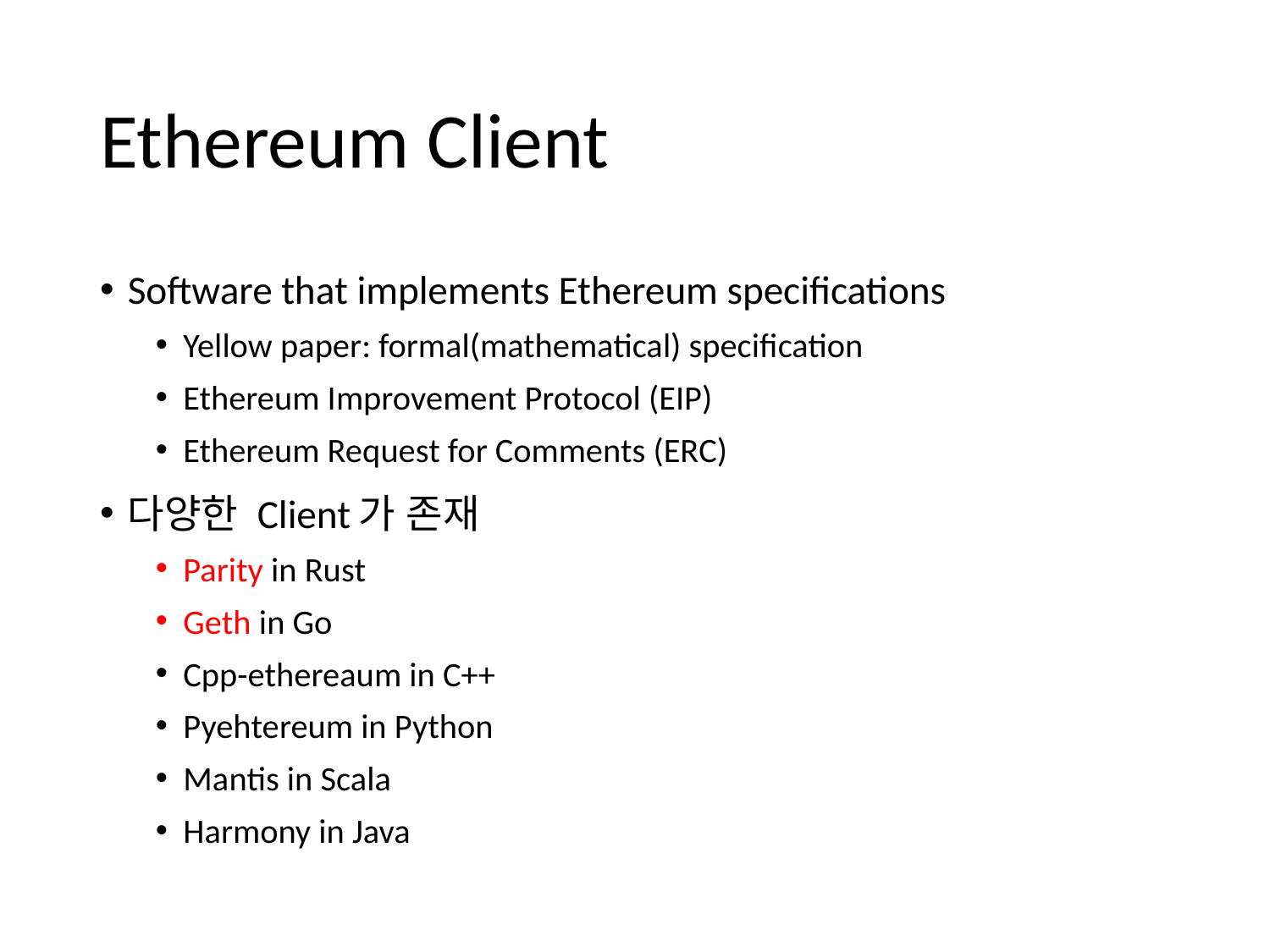

# Ethereum Client
Software that implements Ethereum specifications
Yellow paper: formal(mathematical) specification
Ethereum Improvement Protocol (EIP)
Ethereum Request for Comments (ERC)
다양한 Client가 존재
Parity in Rust
Geth in Go
Cpp-ethereaum in C++
Pyehtereum in Python
Mantis in Scala
Harmony in Java